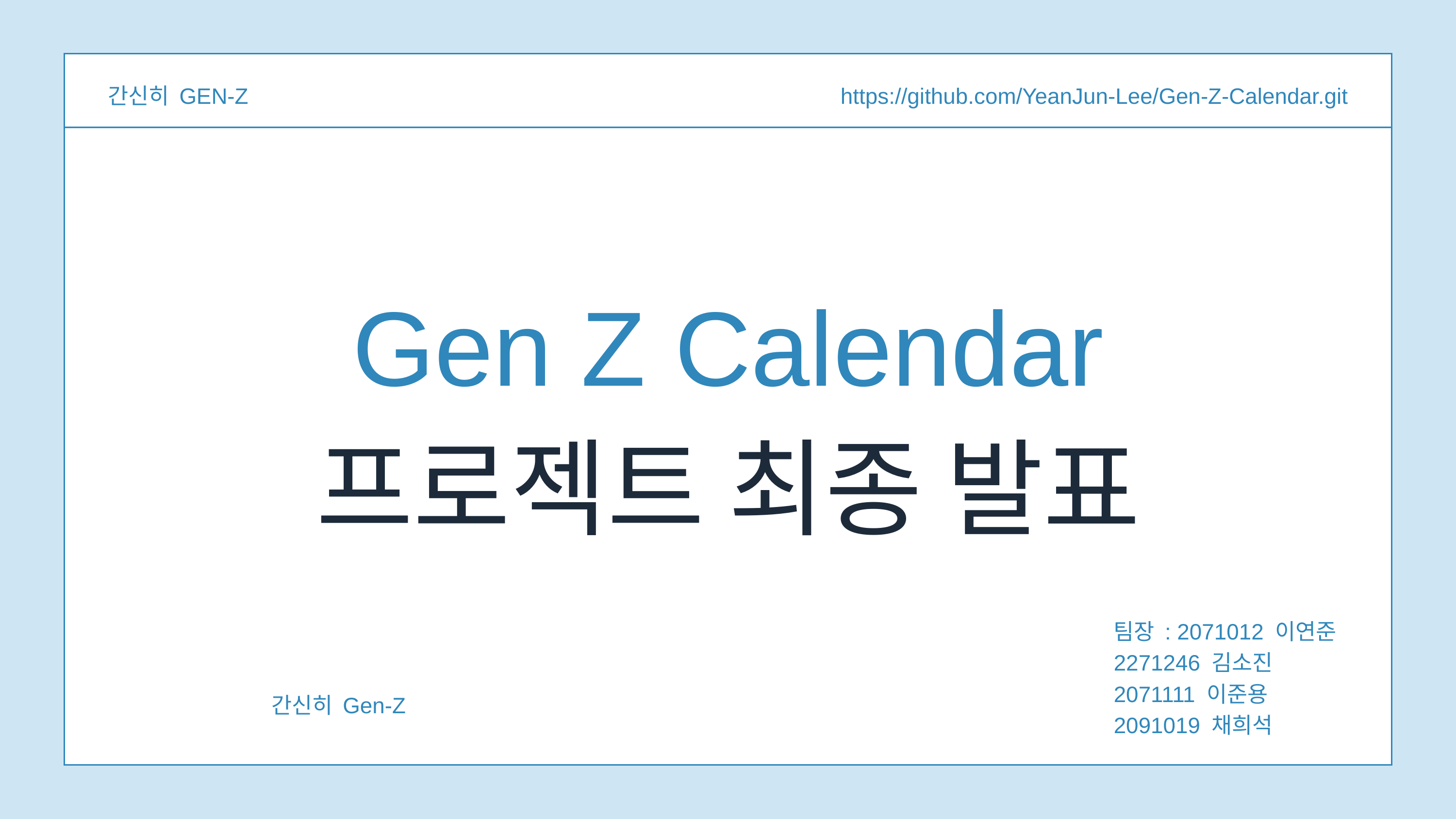

간신히 GEN-Z
https://github.com/YeanJun-Lee/Gen-Z-Calendar.git

Gen Z Calendar
프로젝트 최종 발표
팀장 : 2071012 이연준
2271246 김소진
2071111 이준용
2091019 채희석
간신히 Gen-Z